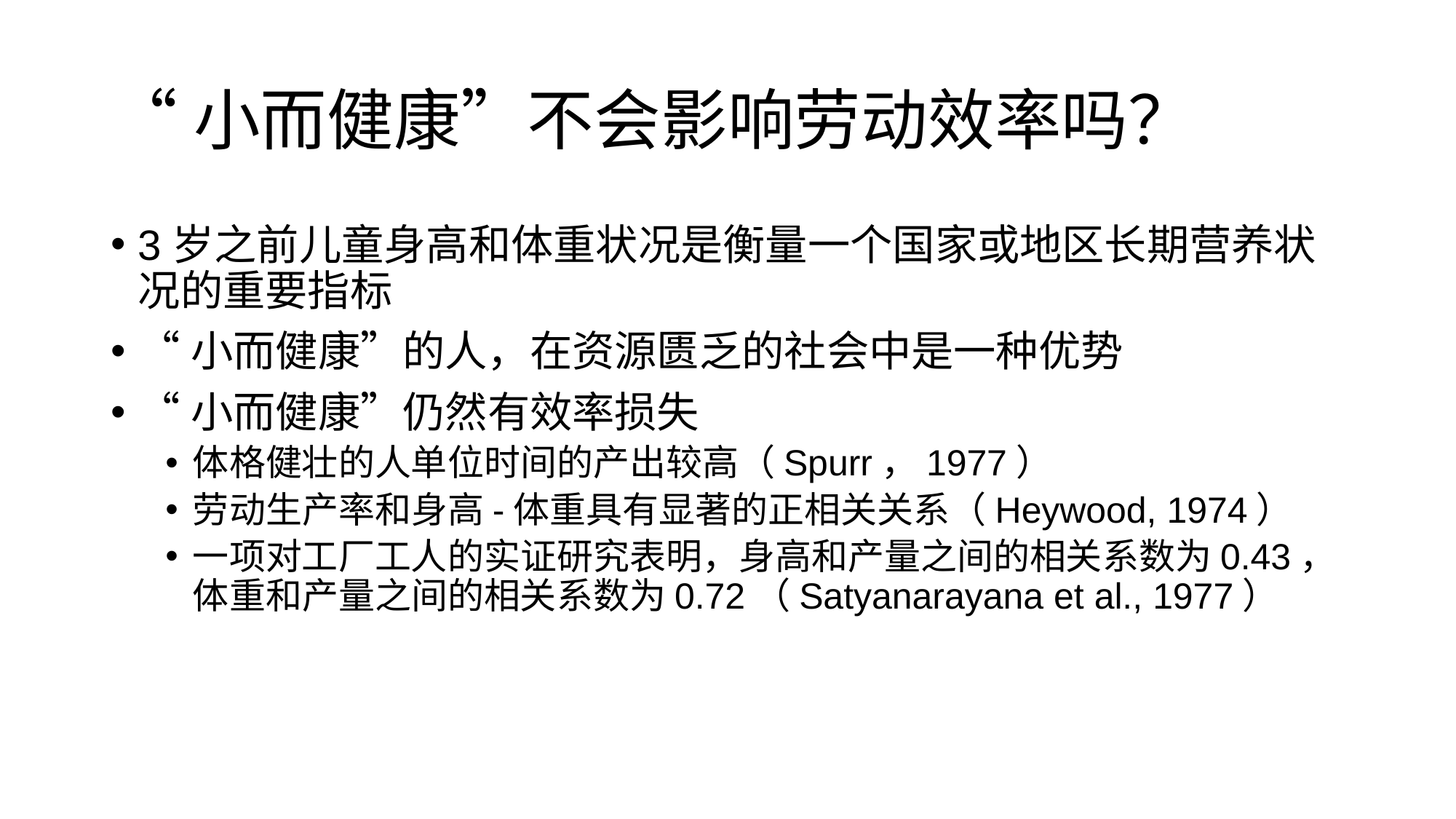

# “小而健康”不会影响劳动效率吗？
3岁之前儿童身高和体重状况是衡量一个国家或地区长期营养状况的重要指标
“小而健康”的人，在资源匮乏的社会中是一种优势
“小而健康”仍然有效率损失
体格健壮的人单位时间的产出较高（Spurr，1977）
劳动生产率和身高-体重具有显著的正相关关系（Heywood, 1974）
一项对工厂工人的实证研究表明，身高和产量之间的相关系数为0.43，体重和产量之间的相关系数为0.72（Satyanarayana et al., 1977）